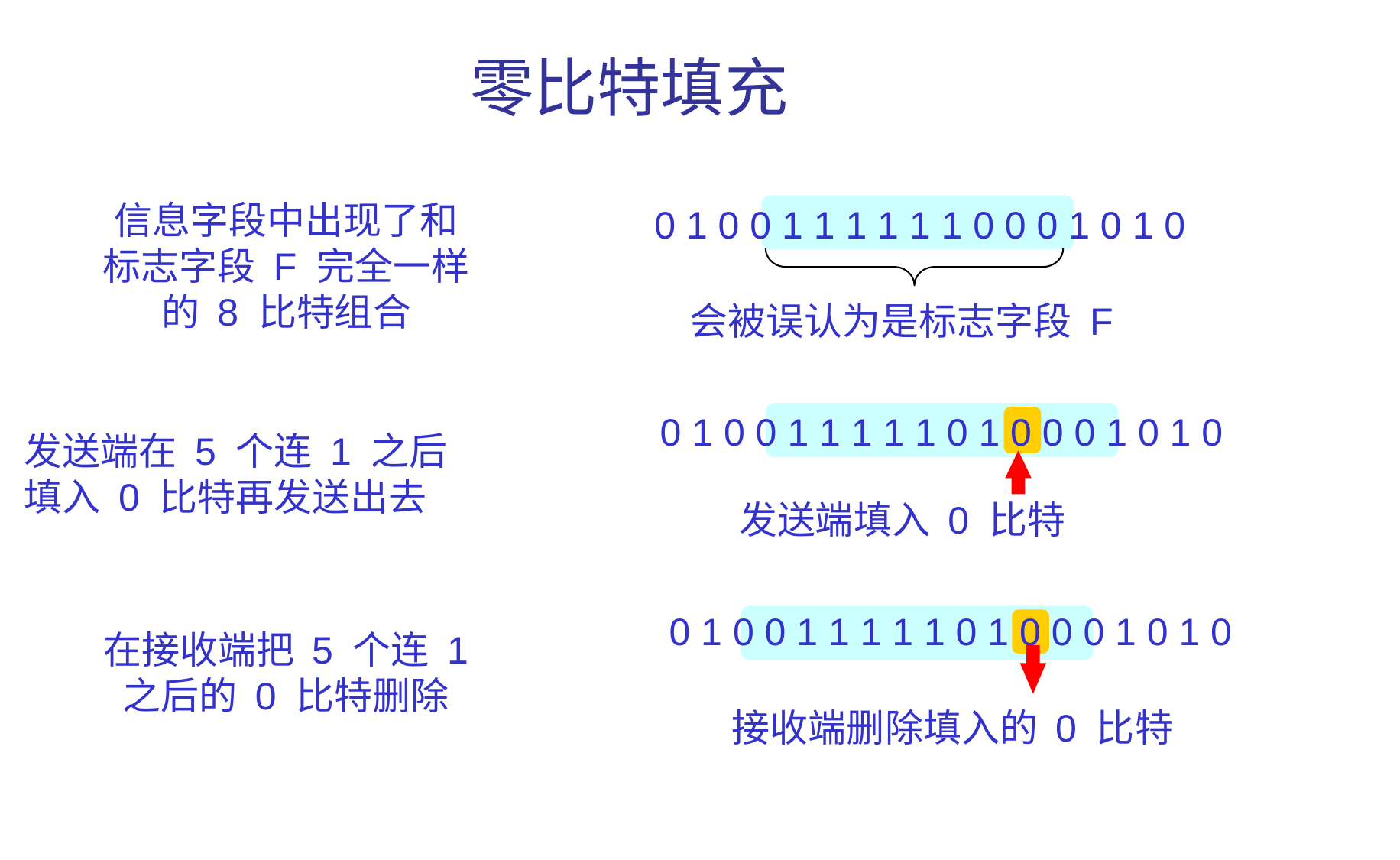

零比特填充

信息字段中出现了和
标志字段 F 完全一样
的 8 比特组合

0 1 0 0 1 1 1 1 1 1 0 0 0 1 0 1 0
会被误认为是标志字段 F
0 1 0 0 1 1 1 1 1 0 1 0 0 0 1 0 1 0

发送端在 5 个连 1 之后
填入 0 比特再发送出去

发送端填入 0 比特
0 1 0 0 1 1 1 1 1 0 1 0 0 0 1 0 1 0

在接收端把 5 个连 1
之后的 0 比特删除

接收端删除填入的 0 比特